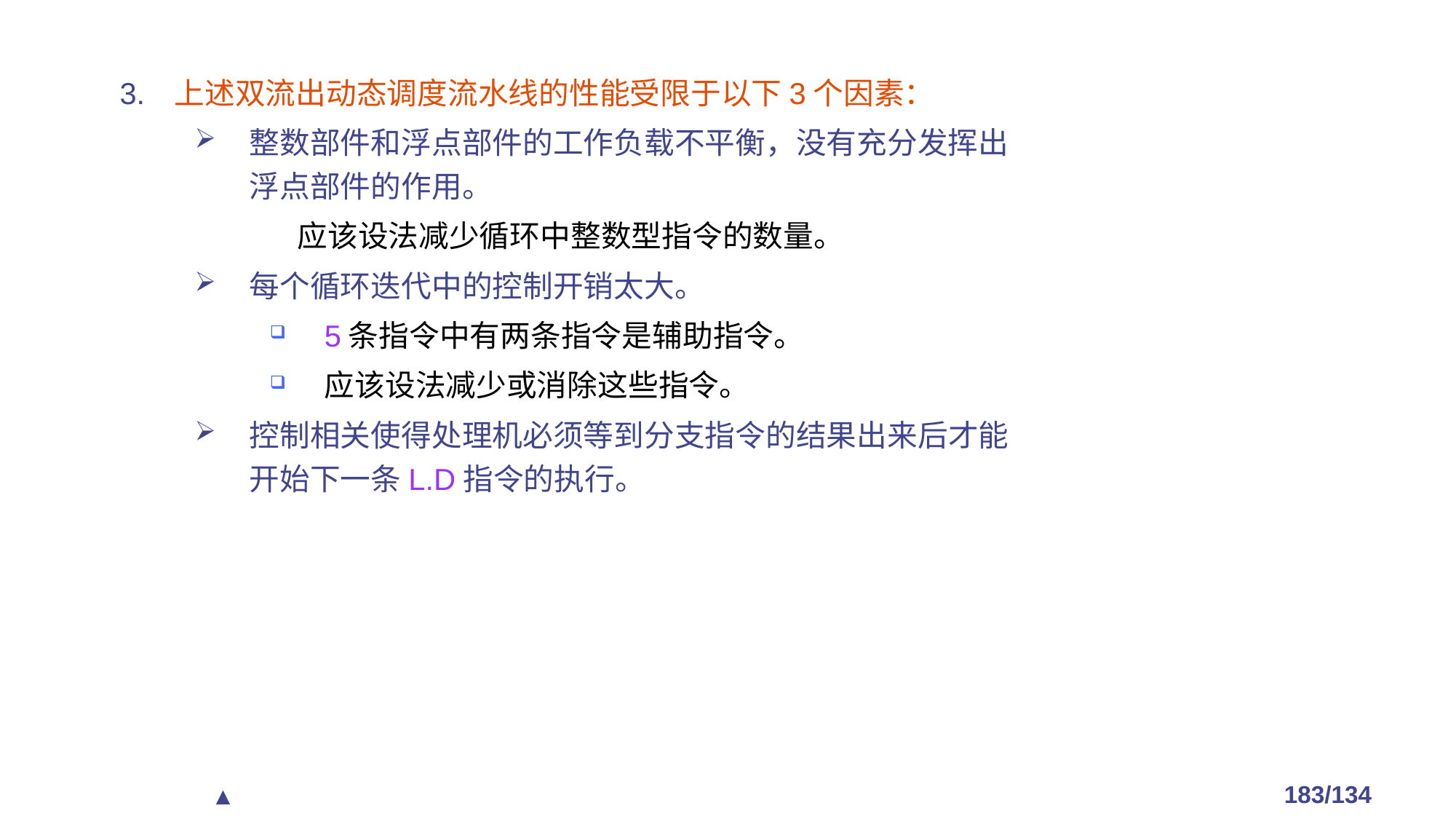

上述双流出动态调度流水线的性能受限于以下3个因素：
整数部件和浮点部件的工作负载不平衡，没有充分发挥出浮点部件的作用。
   应该设法减少循环中整数型指令的数量。
每个循环迭代中的控制开销太大。
5条指令中有两条指令是辅助指令。
应该设法减少或消除这些指令。
控制相关使得处理机必须等到分支指令的结果出来后才能开始下一条L.D指令的执行。